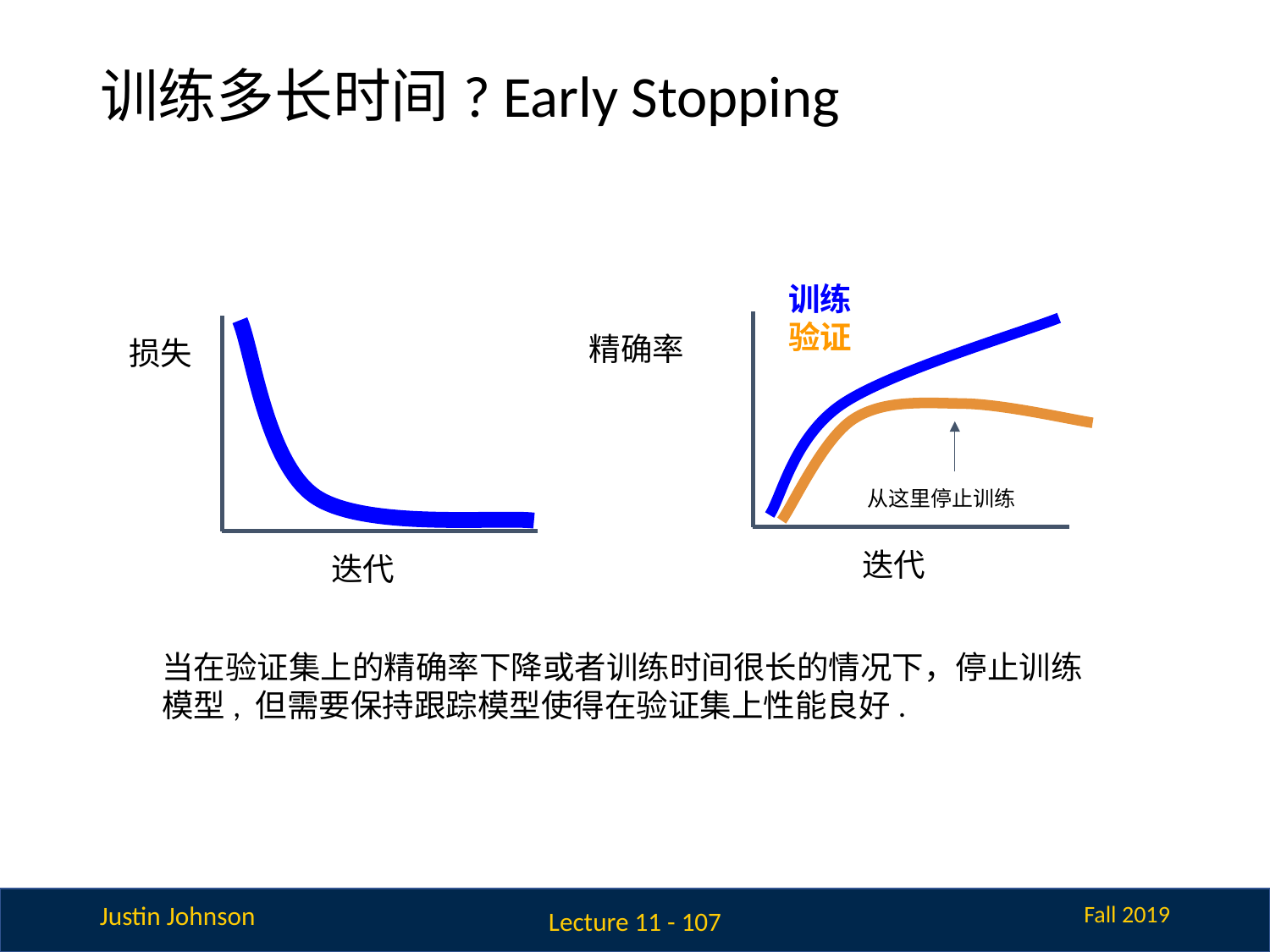

# 训练多长时间? Early Stopping
训练验证
精确率

损失

从这里停止训练
迭代
迭代
当在验证集上的精确率下降或者训练时间很长的情况下，停止训练模型, 但需要保持跟踪模型使得在验证集上性能良好.
Lecture 11 - 107